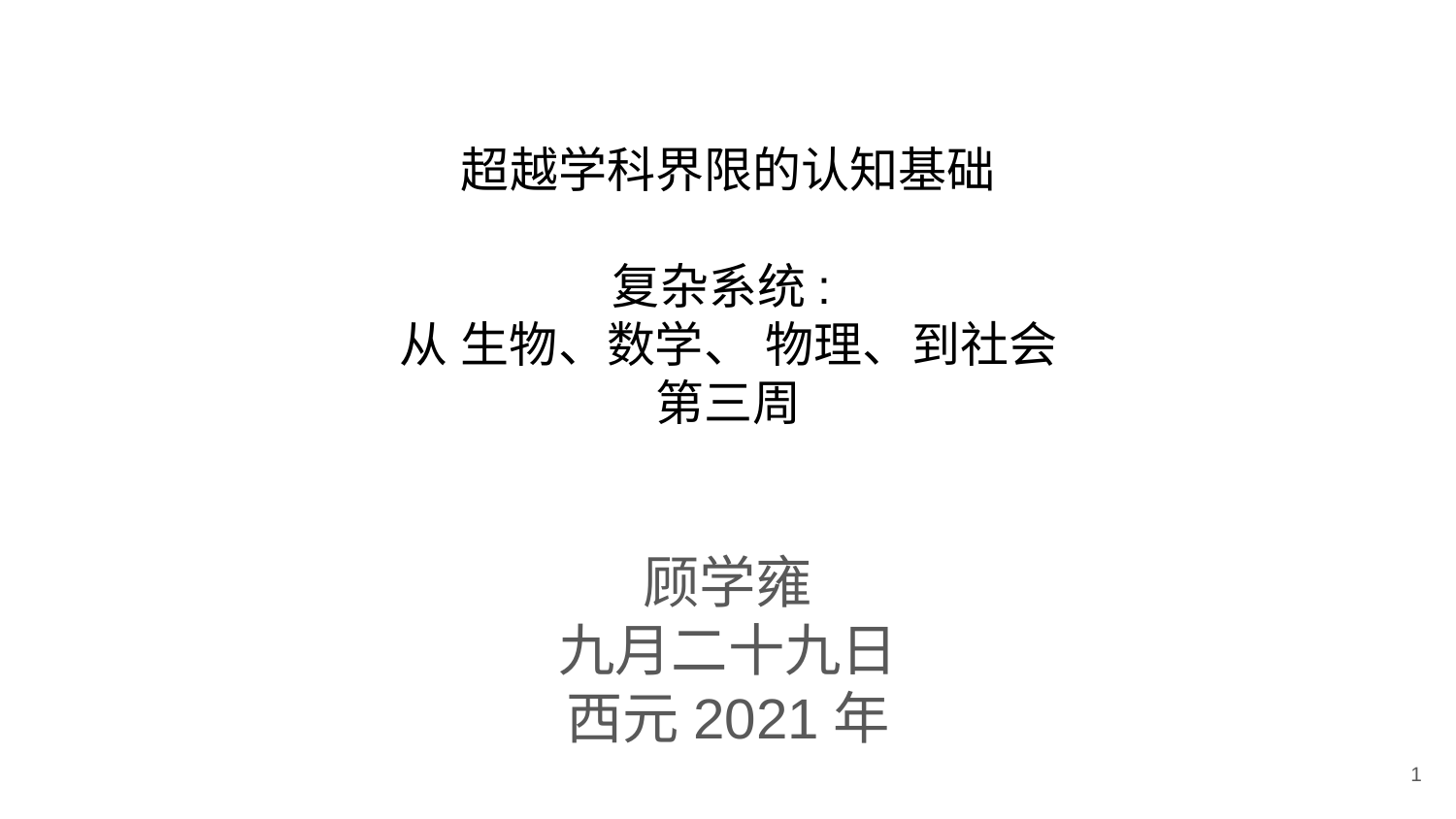

# 超越学科界限的认知基础 复杂系统: 从 生物、数学、 物理、到社会 第三周
顾学雍
九月二十九日
西元2021年
1